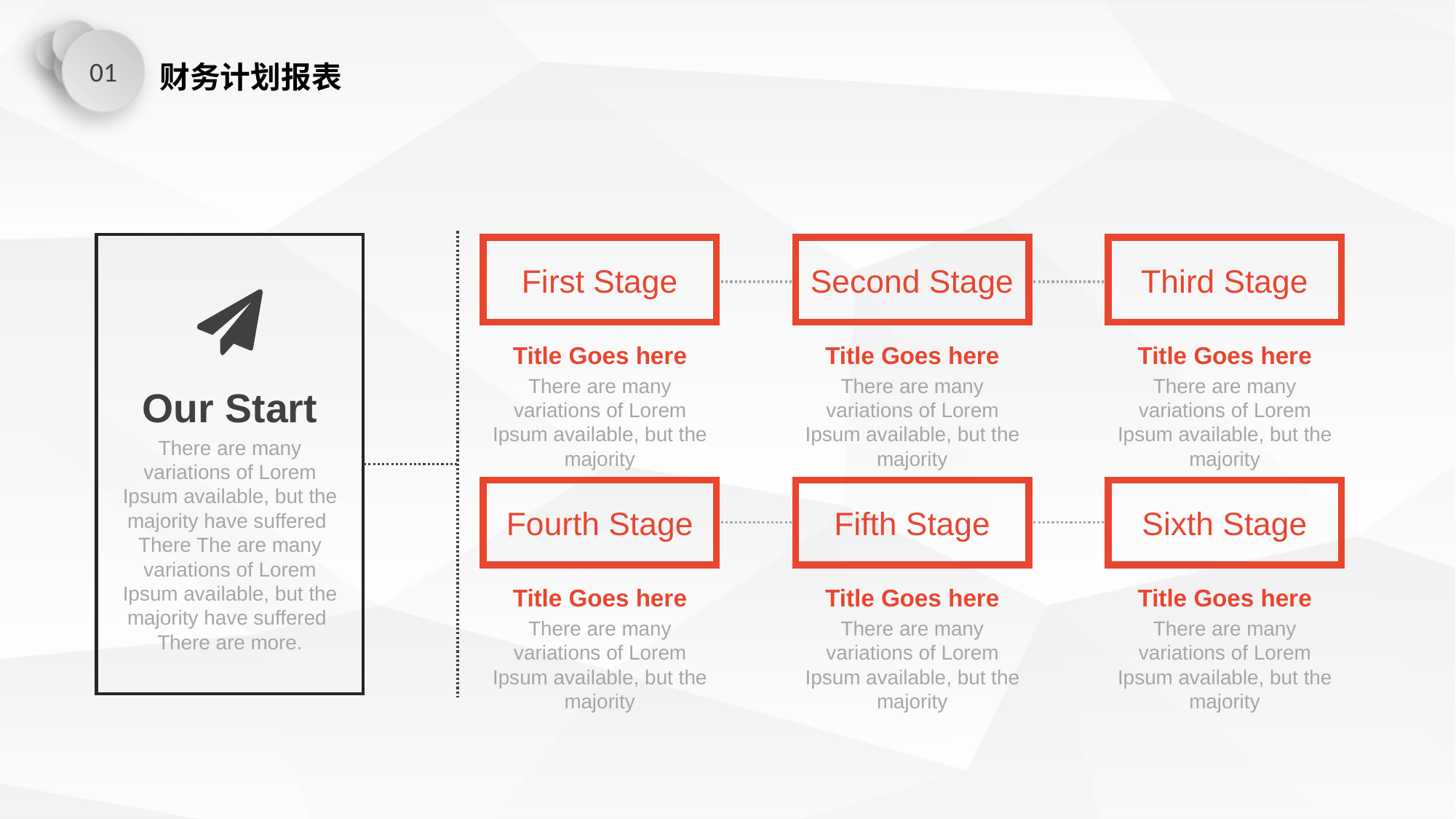

01
财务计划报表

First Stage
Second Stage
Third Stage

Title Goes here
There are many variations of Lorem Ipsum available, but the majority
Title Goes here
There are many variations of Lorem Ipsum available, but the majority
Title Goes here
There are many variations of Lorem Ipsum available, but the majority
Our Start
There are many variations of Lorem Ipsum available, but the majority have suffered  There The are many variations of Lorem Ipsum available, but the majority have suffered  There are more.
Fourth Stage
Fifth Stage
Sixth Stage
Title Goes here
There are many variations of Lorem Ipsum available, but the majority
Title Goes here
There are many variations of Lorem Ipsum available, but the majority
Title Goes here
There are many variations of Lorem Ipsum available, but the majority